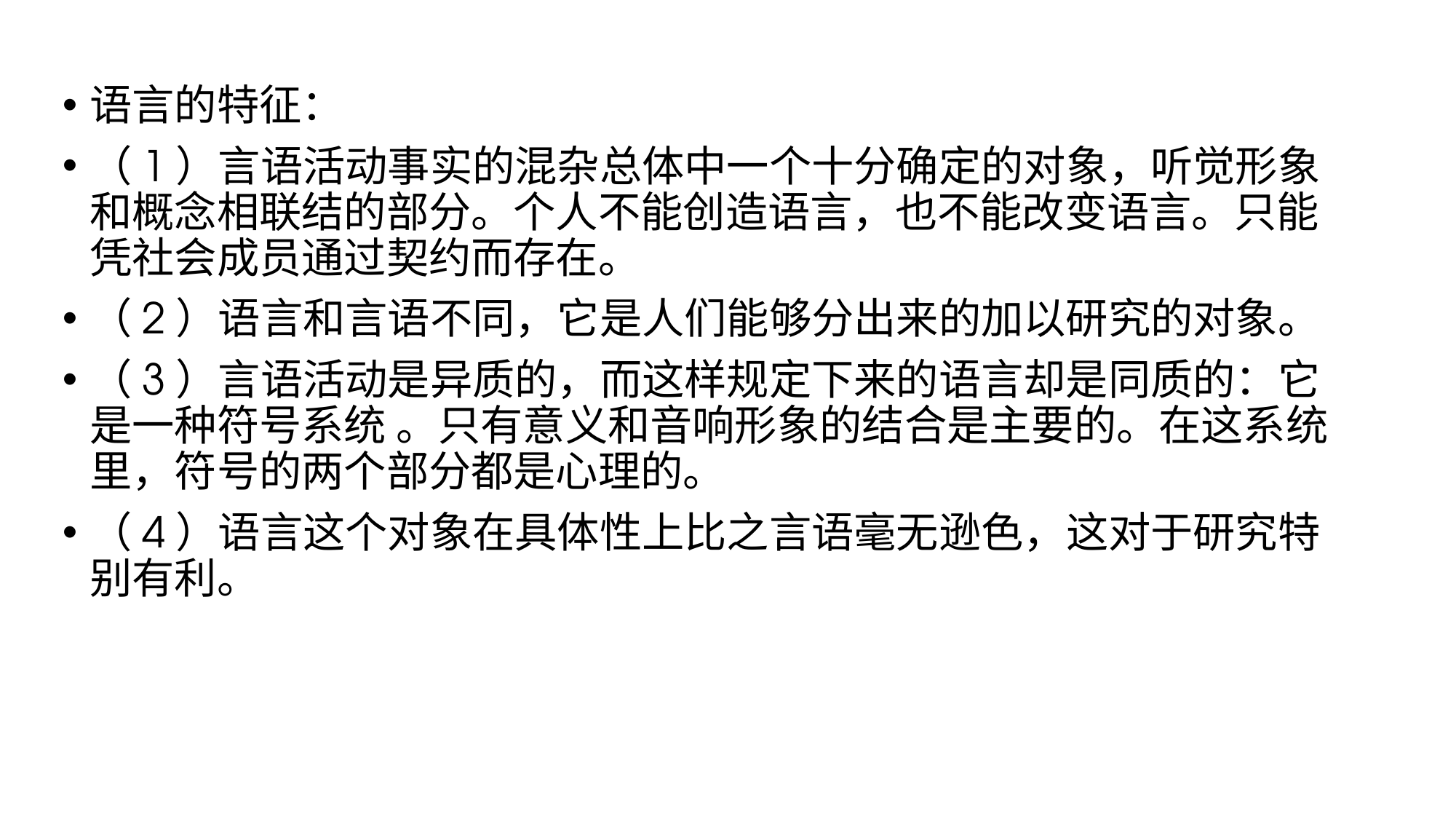

语言的特征：
（1）言语活动事实的混杂总体中一个十分确定的对象，听觉形象和概念相联结的部分。个人不能创造语言，也不能改变语言。只能凭社会成员通过契约而存在。
（2）语言和言语不同，它是人们能够分出来的加以研究的对象。
（3）言语活动是异质的，而这样规定下来的语言却是同质的：它是一种符号系统 。只有意义和音响形象的结合是主要的。在这系统里，符号的两个部分都是心理的。
（4）语言这个对象在具体性上比之言语毫无逊色，这对于研究特别有利。